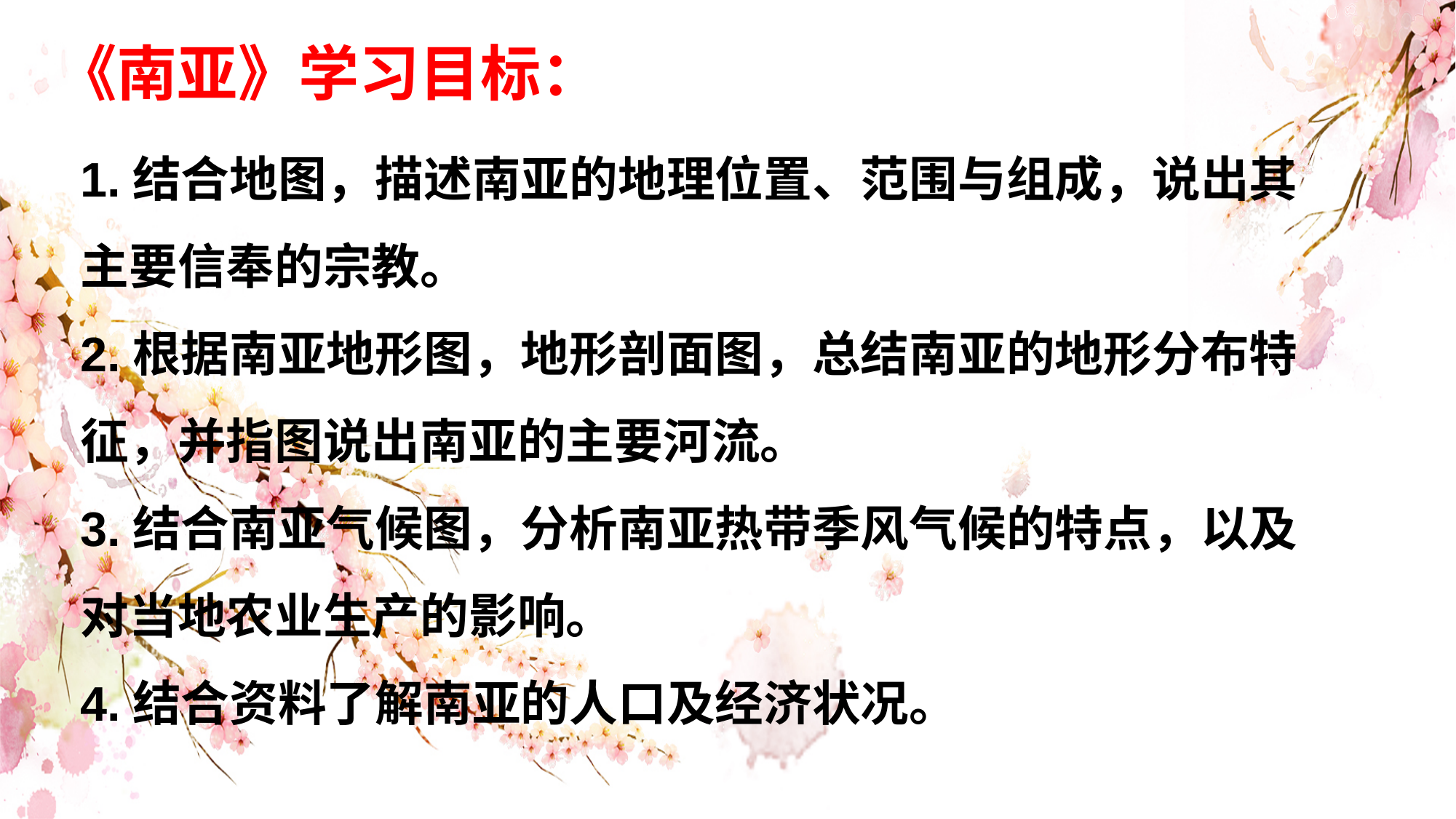

《南亚》学习目标：
1.结合地图，描述南亚的地理位置、范围与组成，说出其主要信奉的宗教。
2.根据南亚地形图，地形剖面图，总结南亚的地形分布特征，并指图说出南亚的主要河流。
3.结合南亚气候图，分析南亚热带季风气候的特点，以及对当地农业生产的影响。
4.结合资料了解南亚的人口及经济状况。